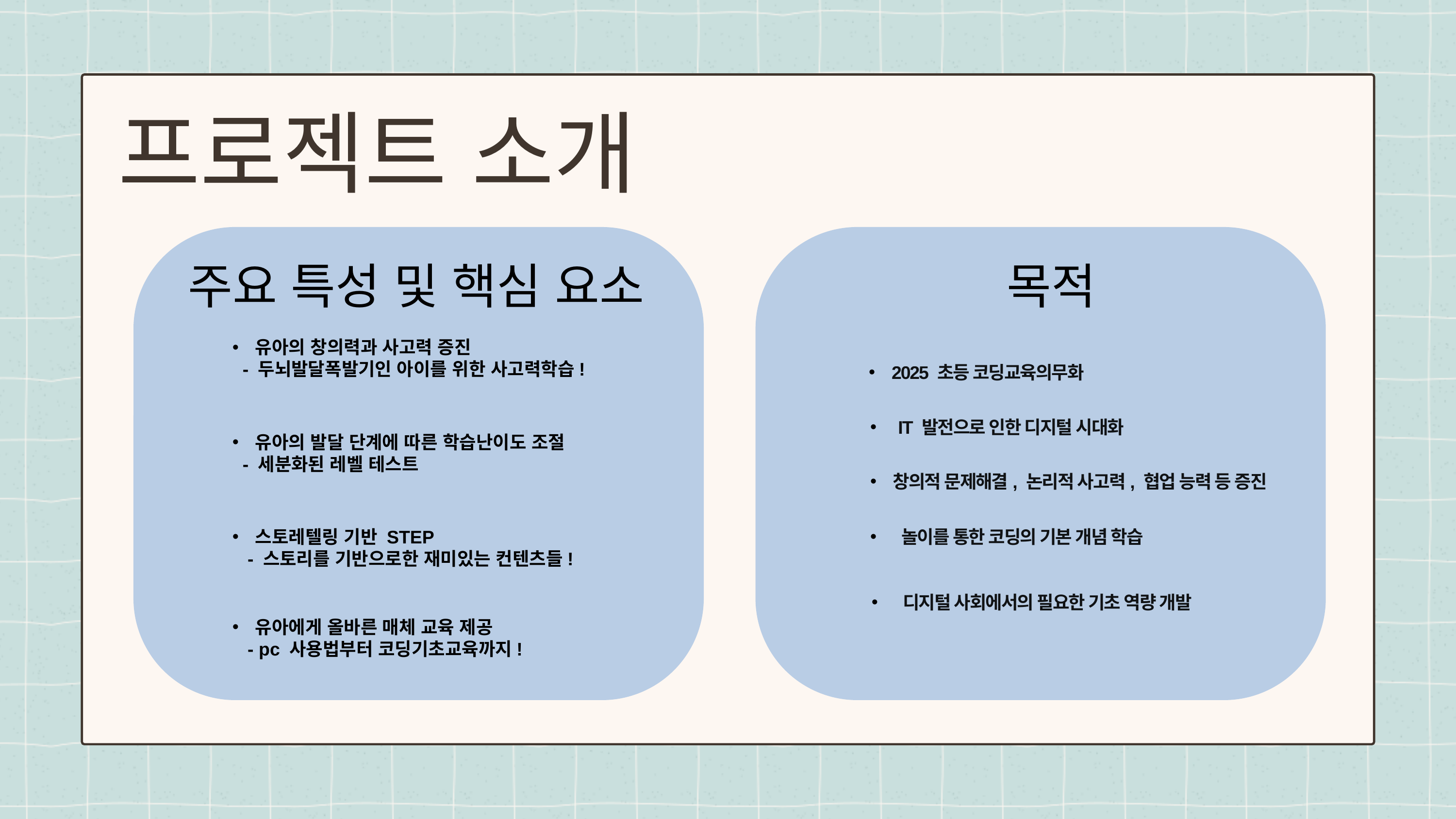

프로젝트 소개

     주요 특성 및 핵심 요소
     목적
유아의 창의력과 사고력 증진
  - 두뇌발달폭발기인 아이를 위한 사고력학습!
2025 초등 코딩교육의무화
 IT 발전으로 인한 디지털 시대화
유아의 발달 단계에 따른 학습난이도 조절
  - 세분화된 레벨 테스트
창의적 문제해결, 논리적 사고력, 협업 능력 등 증진

 놀이를 통한 코딩의 기본 개념 학습
스토레텔링 기반 STEP
   - 스토리를 기반으로한 재미있는 컨텐츠들!
 디지털 사회에서의 필요한 기초 역량 개발
유아에게 올바른 매체 교육 제공
   - pc 사용법부터 코딩기초교육까지!